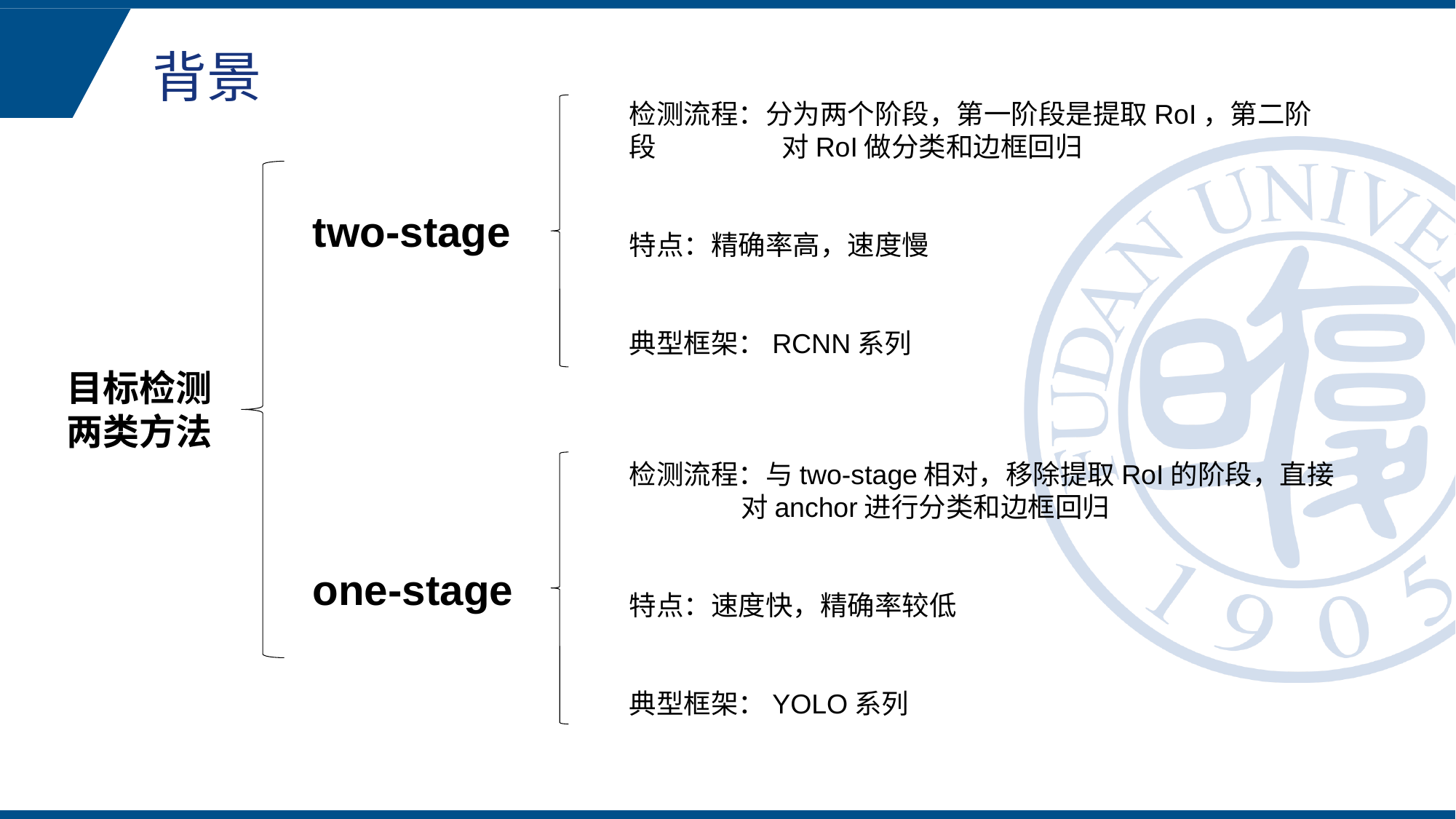

背景
检测流程：分为两个阶段，第一阶段是提取RoI，第二阶段	       对RoI做分类和边框回归

特点：精确率高，速度慢

典型框架：RCNN系列

two-stage
目标检测
两类方法

检测流程：与two-stage相对，移除提取RoI的阶段，直接
                 对anchor进行分类和边框回归

特点：速度快，精确率较低

典型框架：YOLO系列
one-stage